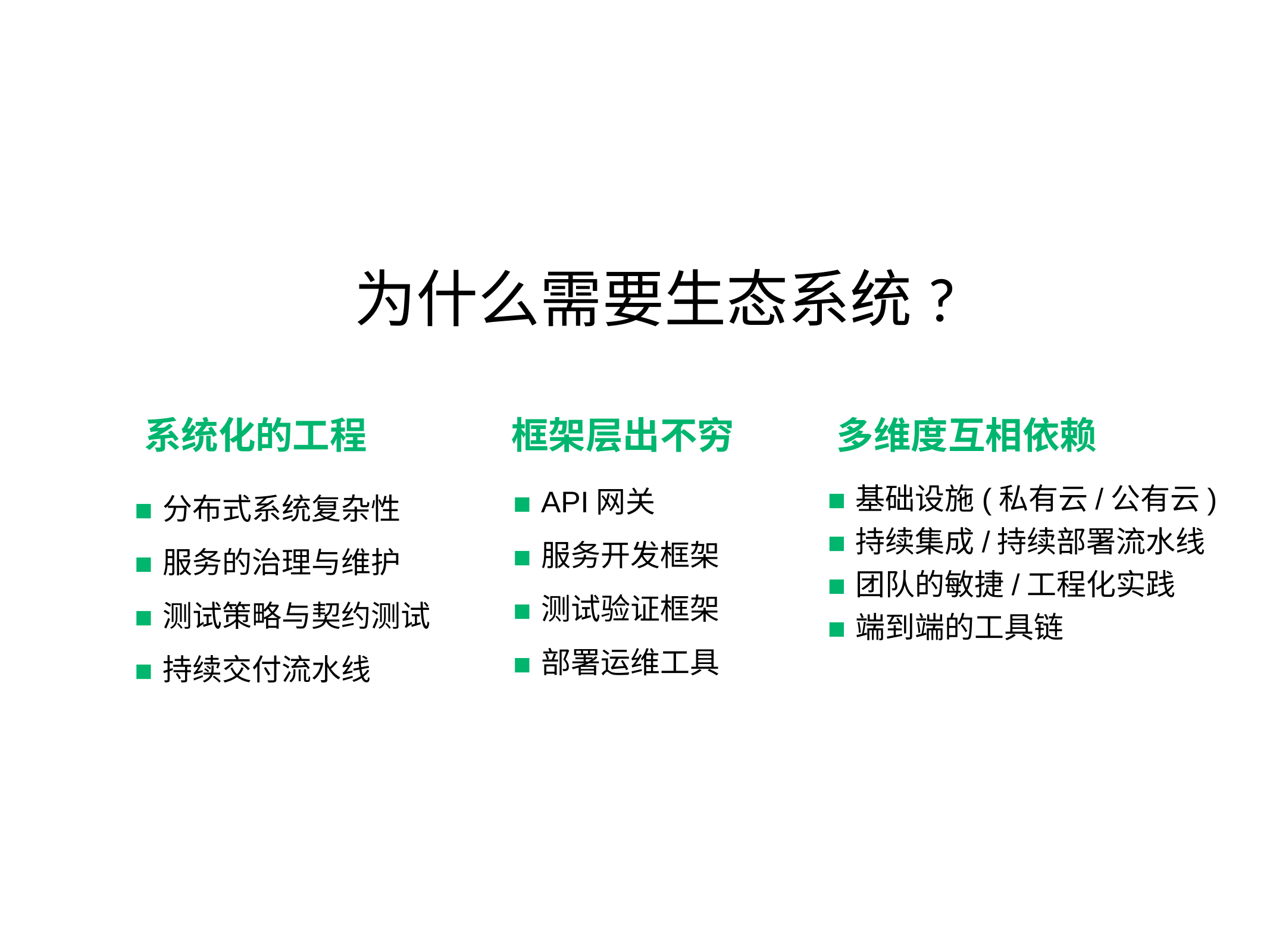

为什么需要生态系统?
系统化的工程
框架层出不穷
多维度互相依赖
API网关
服务开发框架
测试验证框架
部署运维工具
分布式系统复杂性
服务的治理与维护
测试策略与契约测试
持续交付流水线
基础设施(私有云/公有云)
持续集成/持续部署流水线
团队的敏捷/工程化实践
端到端的工具链
62